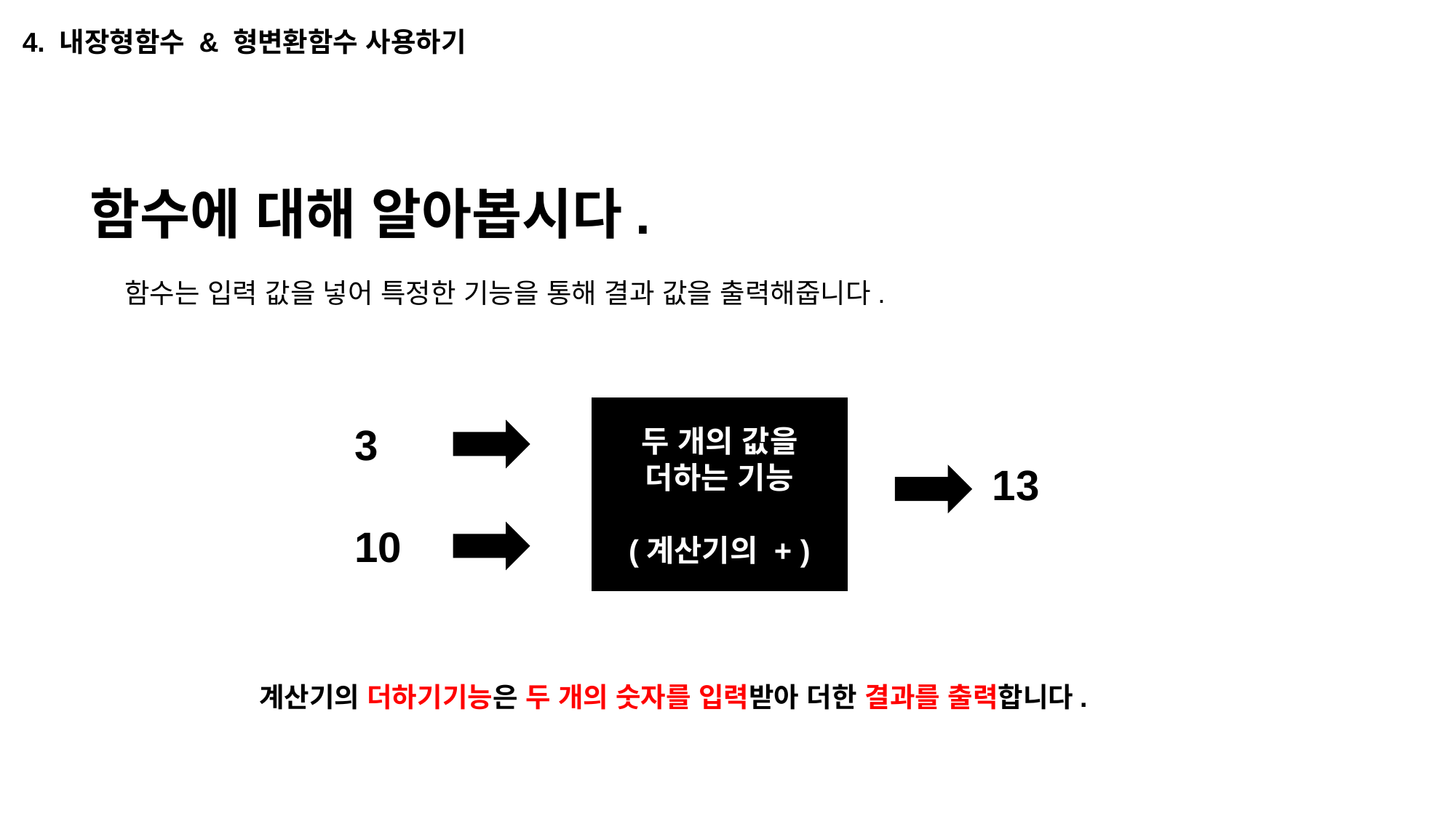

4. 내장형함수 & 형변환함수 사용하기
함수에 대해 알아봅시다.
함수는 입력 값을 넣어 특정한 기능을 통해 결과 값을 출력해줍니다.
두 개의 값을
더하는 기능

(계산기의 + )
3

13

10

계산기의 더하기기능은 두 개의 숫자를 입력받아 더한 결과를 출력합니다.